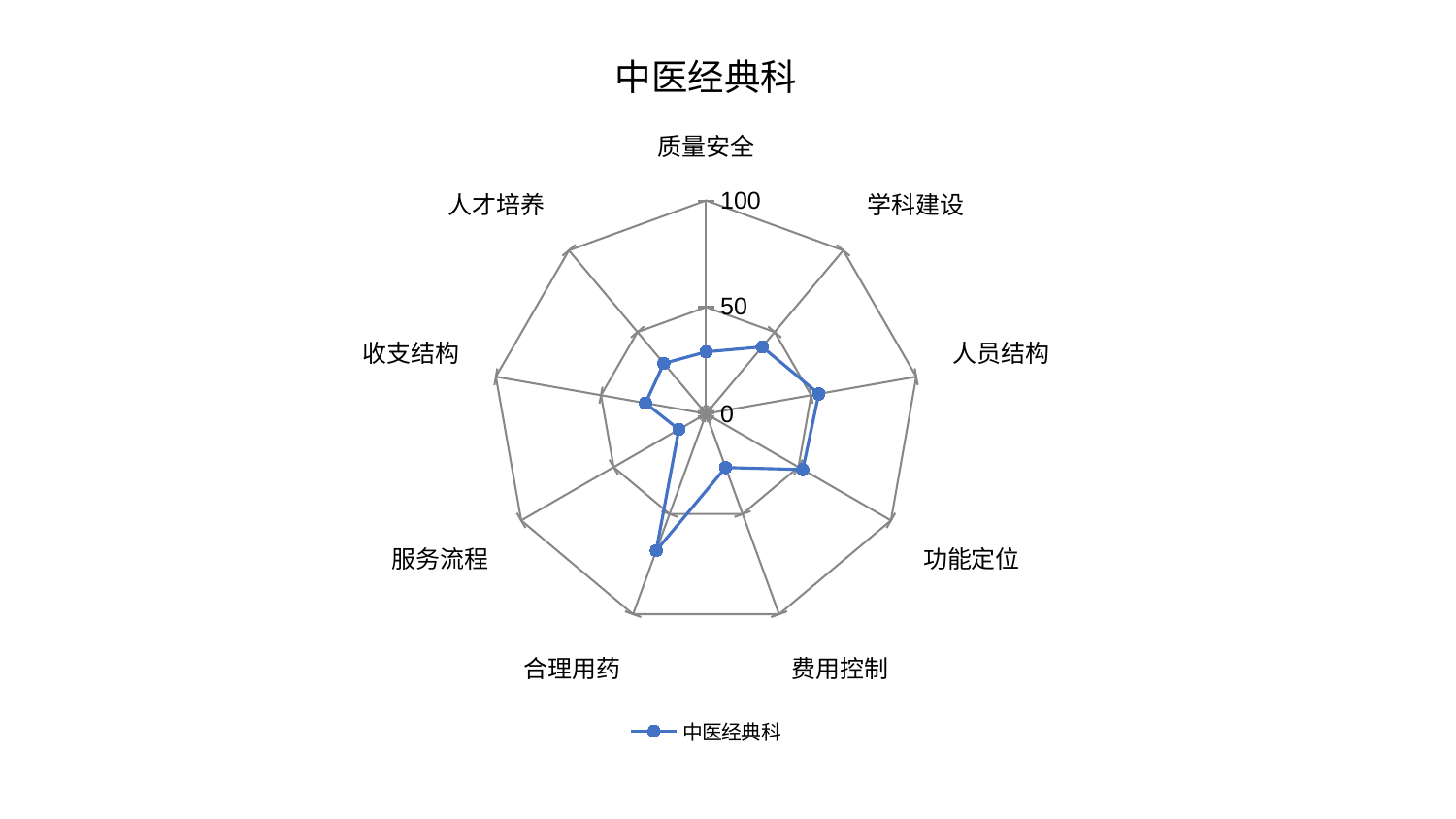

### Chart: 中医经典科

| Category | 中医经典科 |
|---|---|
| 质量安全 | 29.03586745400068 |
| 学科建设 | 40.933056002655626 |
| 人员结构 | 53.629511581624925 |
| 功能定位 | 52.317319671727766 |
| 费用控制 | 26.80723204313603 |
| 合理用药 | 68.28629013920079 |
| 服务流程 | 14.737146444298247 |
| 收支结构 | 28.820450777551496 |
| 人才培养 | 30.844499718634438 |
119